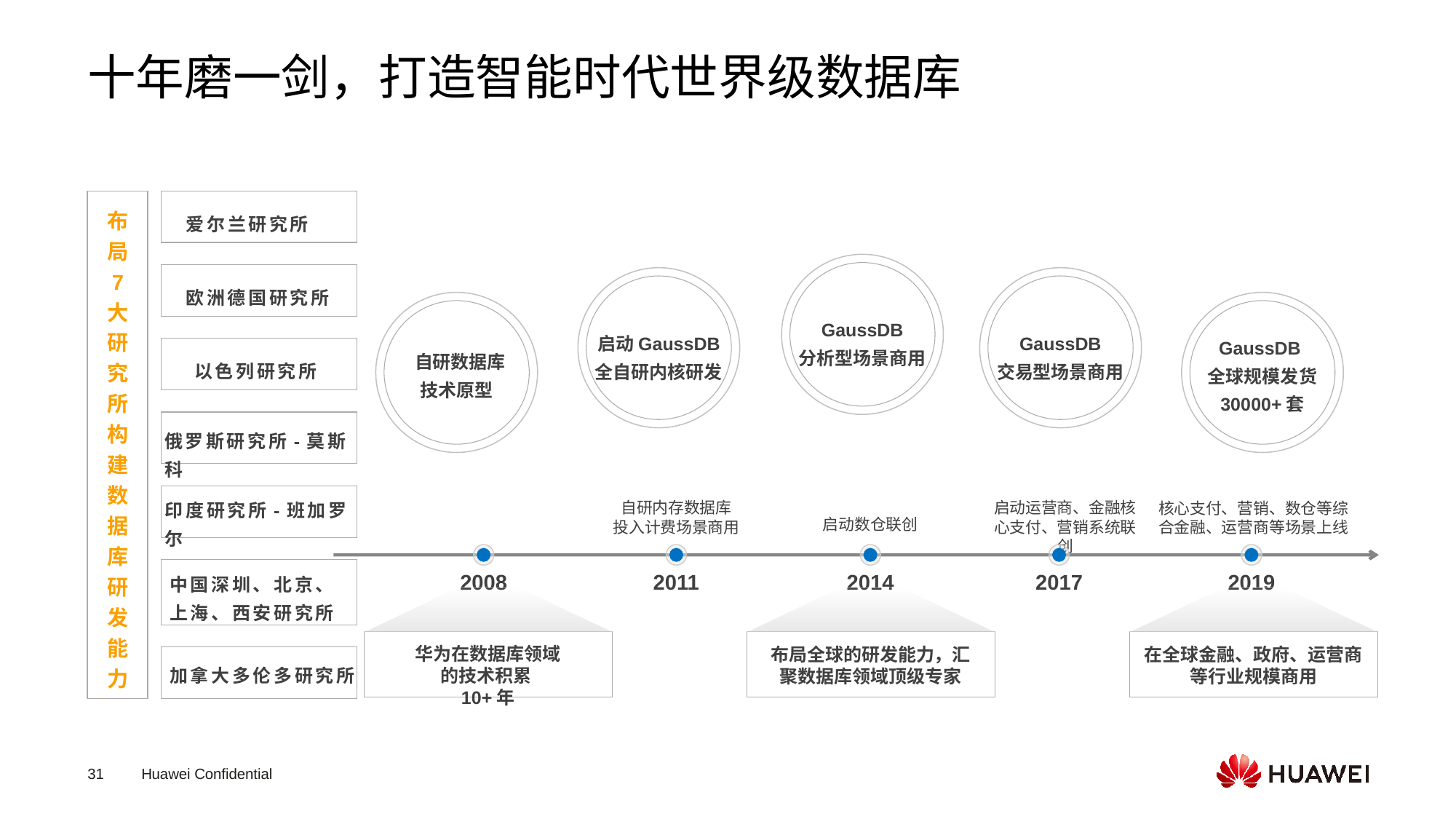

# 十年磨一剑，打造智能时代世界级数据库

布
局
7
大
研
究
所
构
建
数
据
库
研
发
能
力
爱尔兰研究所

欧洲德国研究所

GaussDB
分析型场景商用
启动GaussDB
全自研内核研发
GaussDB
交易型场景商用
GaussDB
全球规模发货
30000+套
 自研数据库
技术原型

以色列研究所

俄罗斯研究所-莫斯科

印度研究所-班加罗尔
自研内存数据库
投入计费场景商用
启动运营商、金融核心支付、营销系统联创
核心支付、营销、数仓等综合金融、运营商等场景上线
启动数仓联创

2008

2011

2014

2017

2019

中国深圳、北京、上海、西安研究所

华为在数据库领域的技术积累10+年

布局全球的研发能力，汇聚数据库领域顶级专家

在全球金融、政府、运营商等行业规模商用

加拿大多伦多研究所